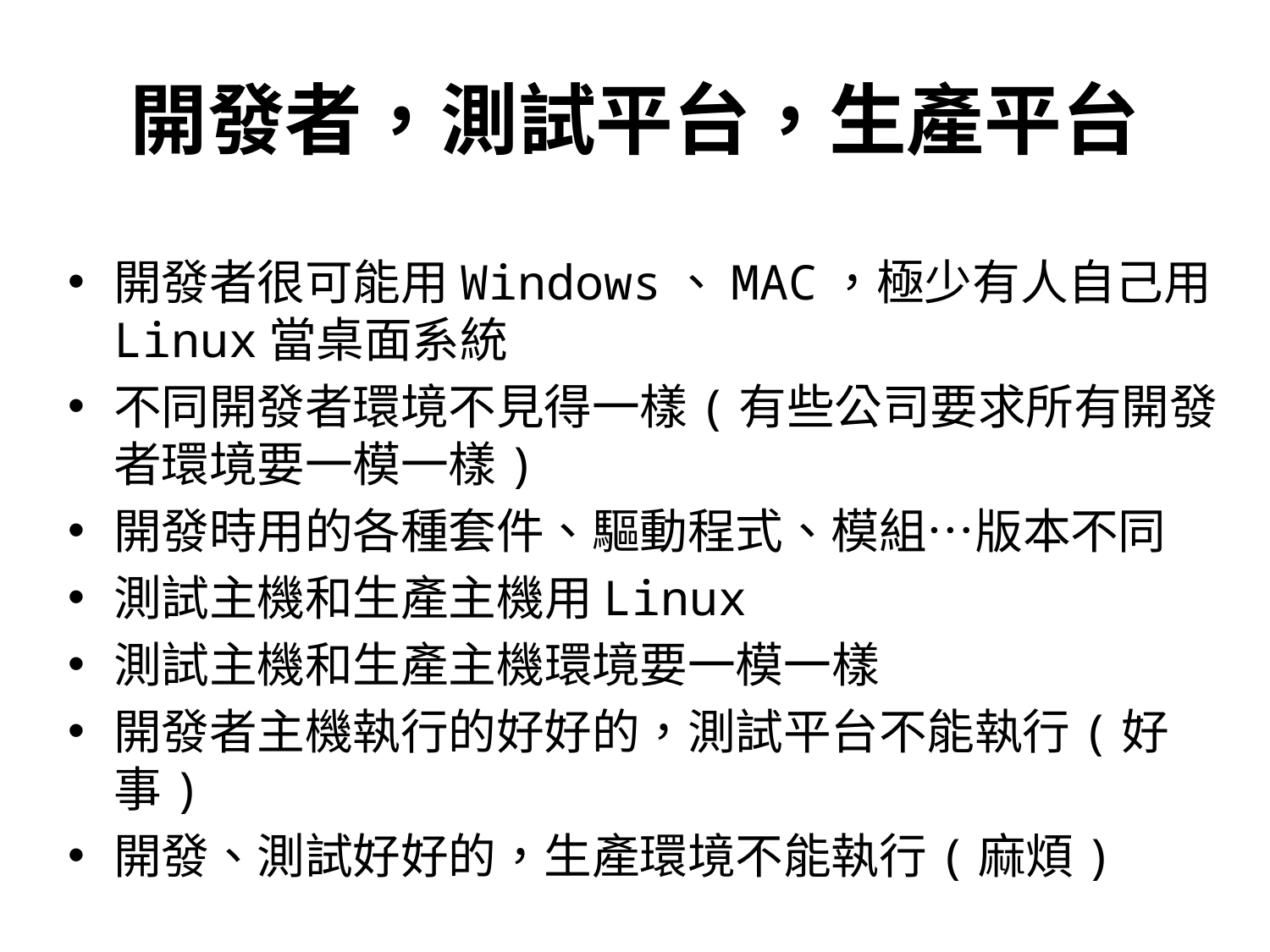

# 開發者，測試平台，生產平台
開發者很可能用Windows、MAC，極少有人自己用Linux當桌面系統
不同開發者環境不見得一樣(有些公司要求所有開發者環境要一模一樣)
開發時用的各種套件、驅動程式、模組…版本不同
測試主機和生產主機用Linux
測試主機和生產主機環境要一模一樣
開發者主機執行的好好的，測試平台不能執行(好事)
開發、測試好好的，生產環境不能執行(麻煩)